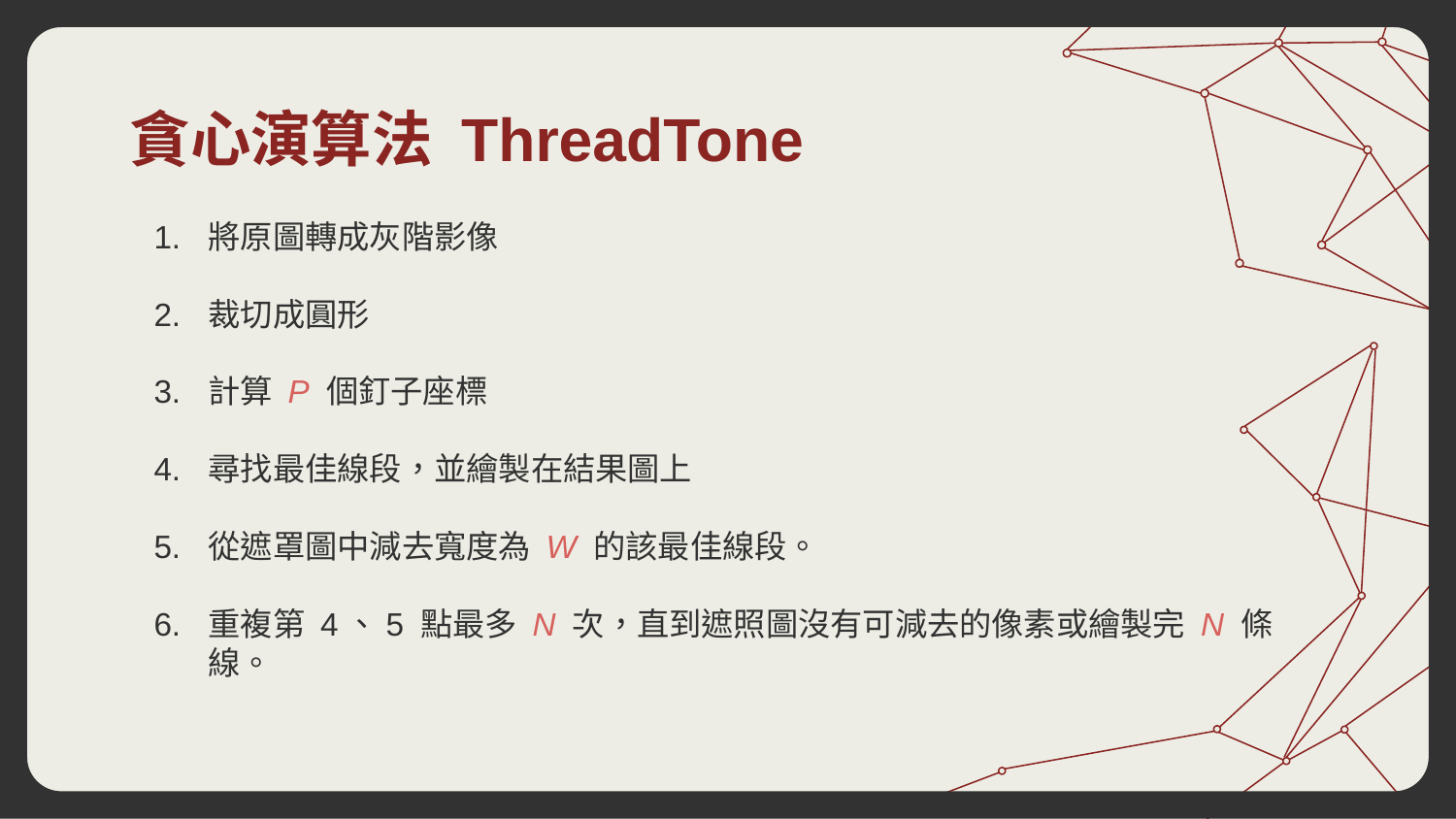

# 貪心演算法 ThreadTone
將原圖轉成灰階影像

裁切成圓形

計算 P 個釘子座標

尋找最佳線段，並繪製在結果圖上

從遮罩圖中減去寬度為 W 的該最佳線段。

重複第 4、5 點最多 N 次，直到遮照圖沒有可減去的像素或繪製完 N 條線。